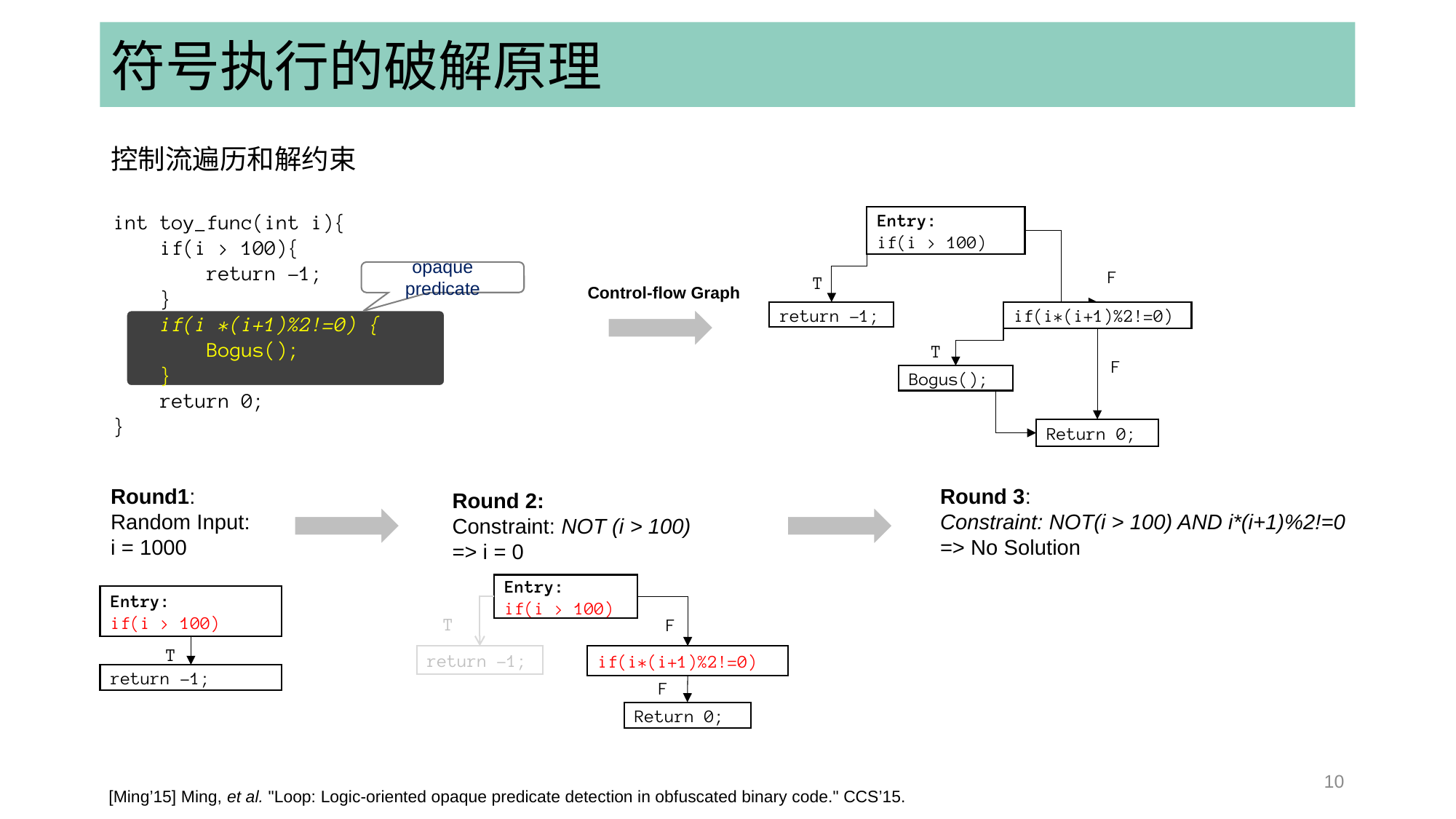

# 符号执行的破解原理
控制流遍历和解约束
int toy_func(int i){
    if(i > 100){
        return -1;
    }
    if(i *(i+1)%2!=0) {
        Bogus();
    }
    return 0;
}
opaque predicate
Entry:
if(i > 100)
F
T
return -1;
if(i*(i+1)%2!=0)
T
F
Bogus();
Return 0;
Control-flow Graph

Round 3:
Constraint: NOT(i > 100) AND i*(i+1)%2!=0
=> No Solution
Round1:
Random Input:
i = 1000
Round 2:
Constraint: NOT (i > 100)
=> i = 0

Entry:
if(i > 100)
T
F
if(i*(i+1)%2!=0)
return -1;
F
Return 0;
Entry:
if(i > 100)
T
return -1;
10
[Ming’15] Ming, et al. "Loop: Logic-oriented opaque predicate detection in obfuscated binary code." CCS’15.